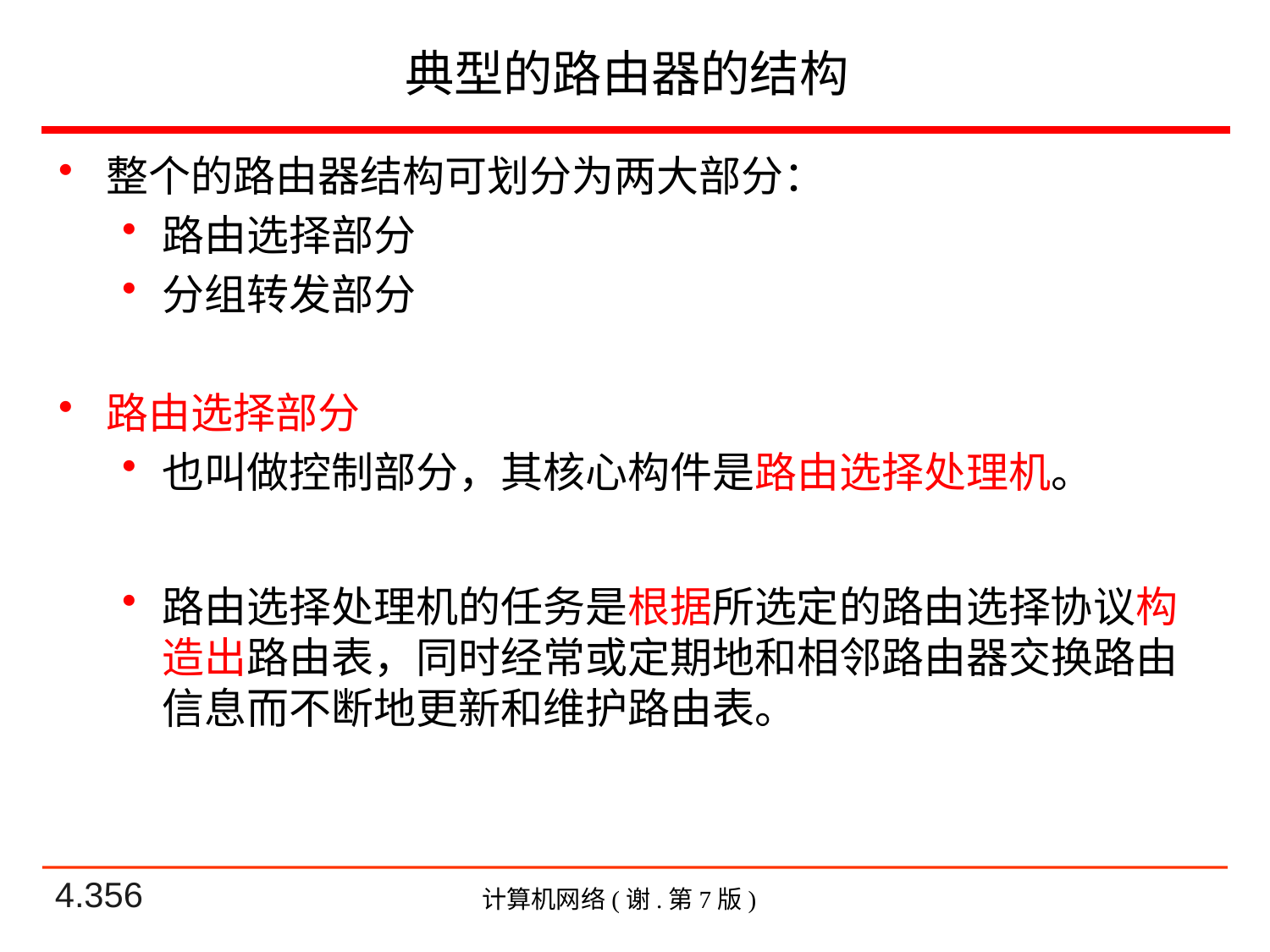

# 典型的路由器的结构
整个的路由器结构可划分为两大部分：
路由选择部分
分组转发部分

路由选择部分
也叫做控制部分，其核心构件是路由选择处理机。

路由选择处理机的任务是根据所选定的路由选择协议构造出路由表，同时经常或定期地和相邻路由器交换路由信息而不断地更新和维护路由表。